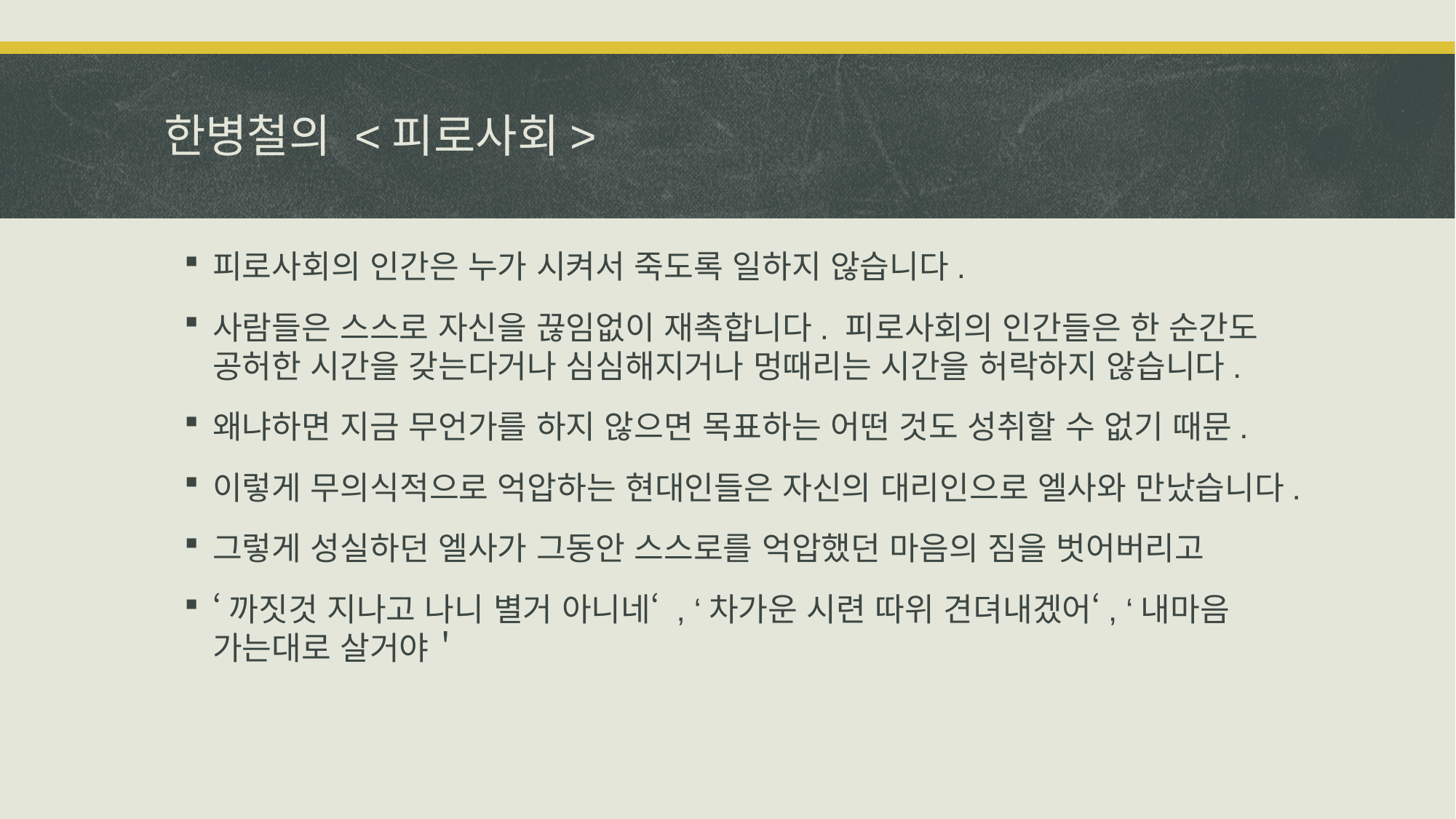

# 한병철의 <피로사회>
피로사회의 인간은 누가 시켜서 죽도록 일하지 않습니다.
사람들은 스스로 자신을 끊임없이 재촉합니다. 피로사회의 인간들은 한 순간도 공허한 시간을 갖는다거나 심심해지거나 멍때리는 시간을 허락하지 않습니다.
왜냐하면 지금 무언가를 하지 않으면 목표하는 어떤 것도 성취할 수 없기 때문.
이렇게 무의식적으로 억압하는 현대인들은 자신의 대리인으로 엘사와 만났습니다.
그렇게 성실하던 엘사가 그동안 스스로를 억압했던 마음의 짐을 벗어버리고
‘까짓것 지나고 나니 별거 아니네‘ , ‘차가운 시련 따위 견뎌내겠어‘, ‘내마음 가는대로 살거야＇